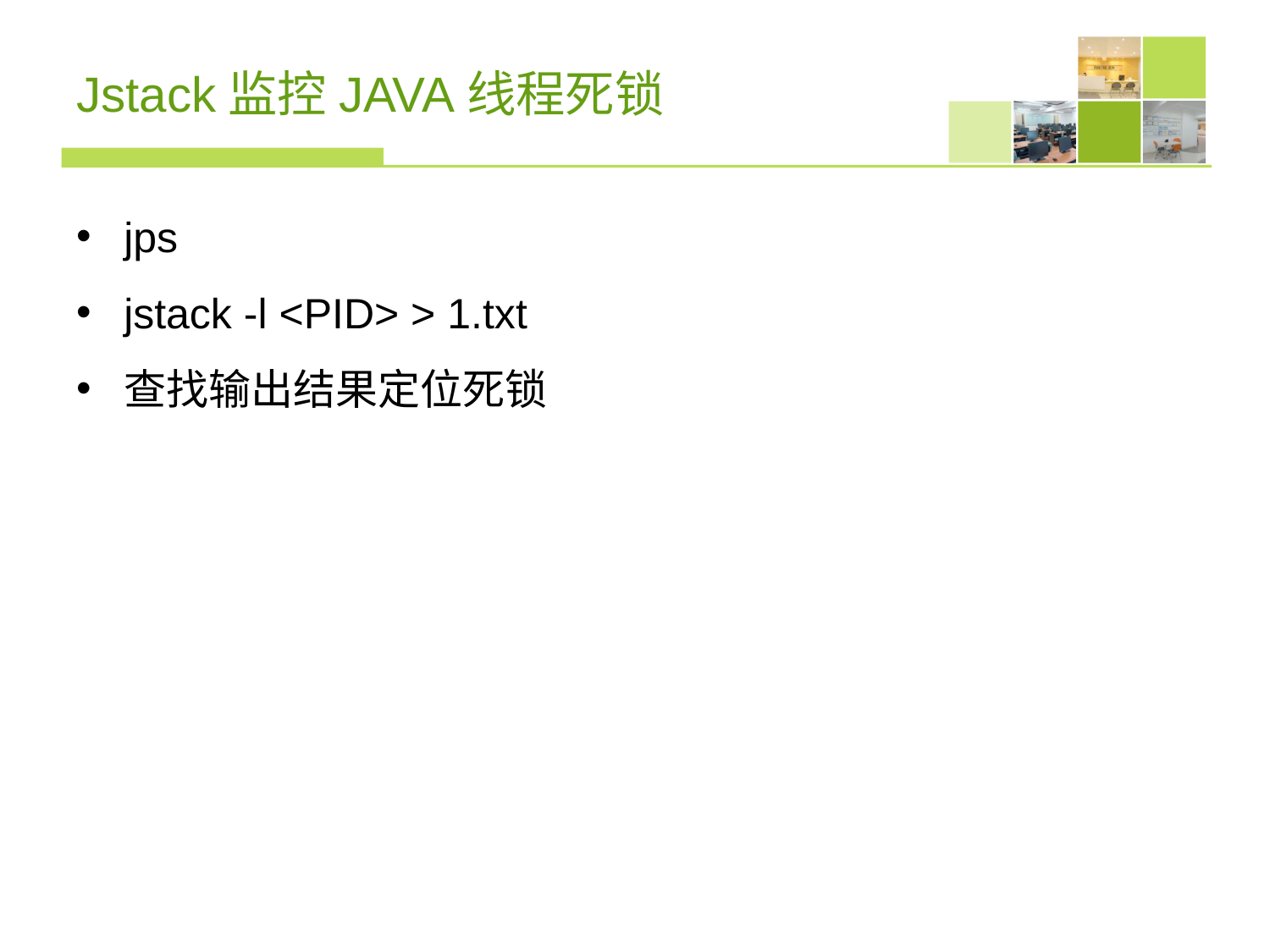

# Jstack监控JAVA线程死锁
jps
jstack -l <PID> > 1.txt
查找输出结果定位死锁